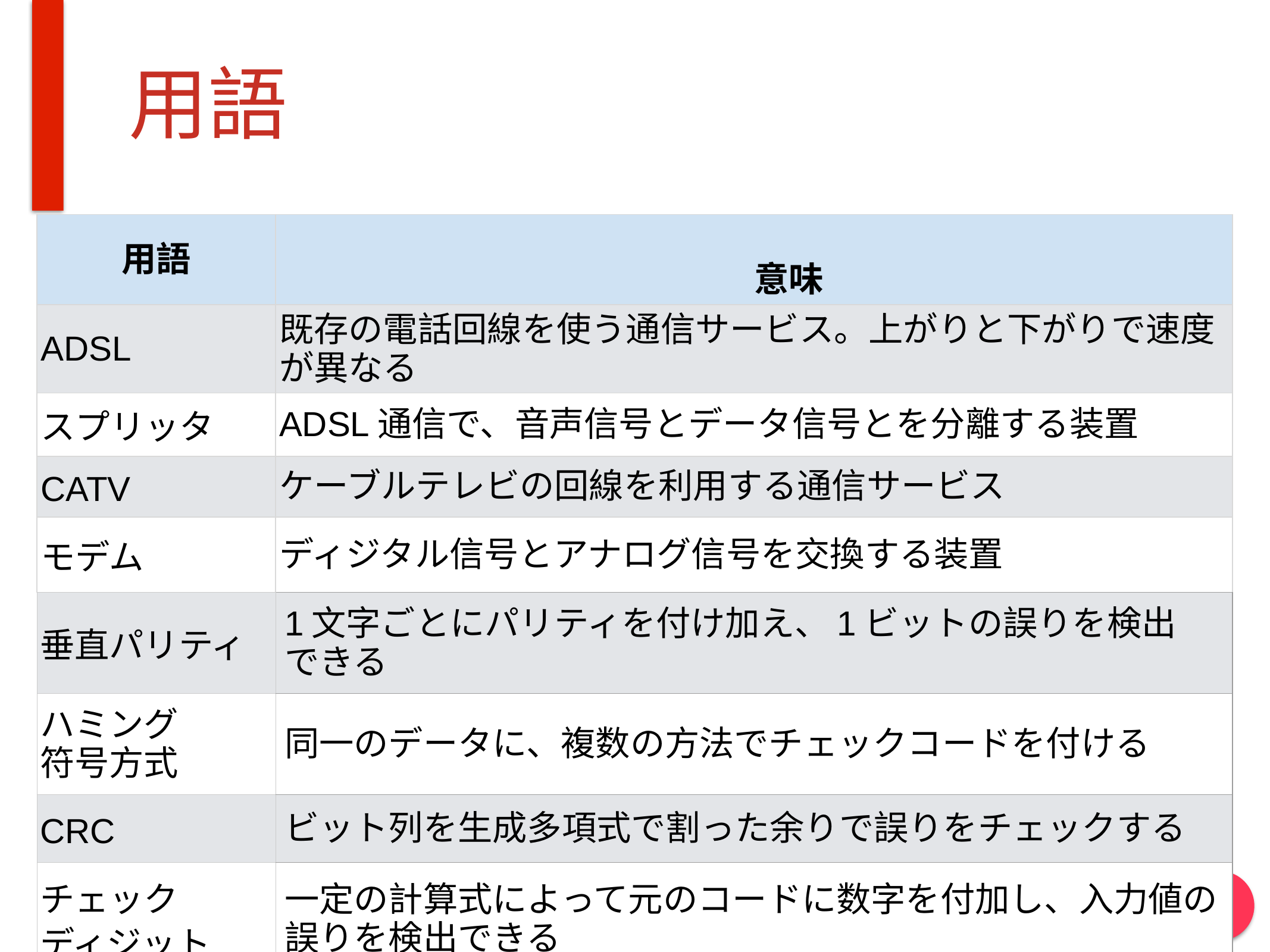

# 用語
| 用語 | 意味 |
| --- | --- |
| ADSL | 既存の電話回線を使う通信サービス。上がりと下がりで速度が異なる |
| スプリッタ | ADSL通信で、音声信号とデータ信号とを分離する装置 |
| CATV | ケーブルテレビの回線を利用する通信サービス |
| モデム | ディジタル信号とアナログ信号を交換する装置 |
| 垂直パリティ | 1文字ごとにパリティを付け加え、1ビットの誤りを検出 できる |
| ハミング 符号方式 | 同一のデータに、複数の方法でチェックコードを付ける |
| CRC | ビット列を生成多項式で割った余りで誤りをチェックする |
| チェック ディジット | 一定の計算式によって元のコードに数字を付加し、入力値の誤りを検出できる |
14